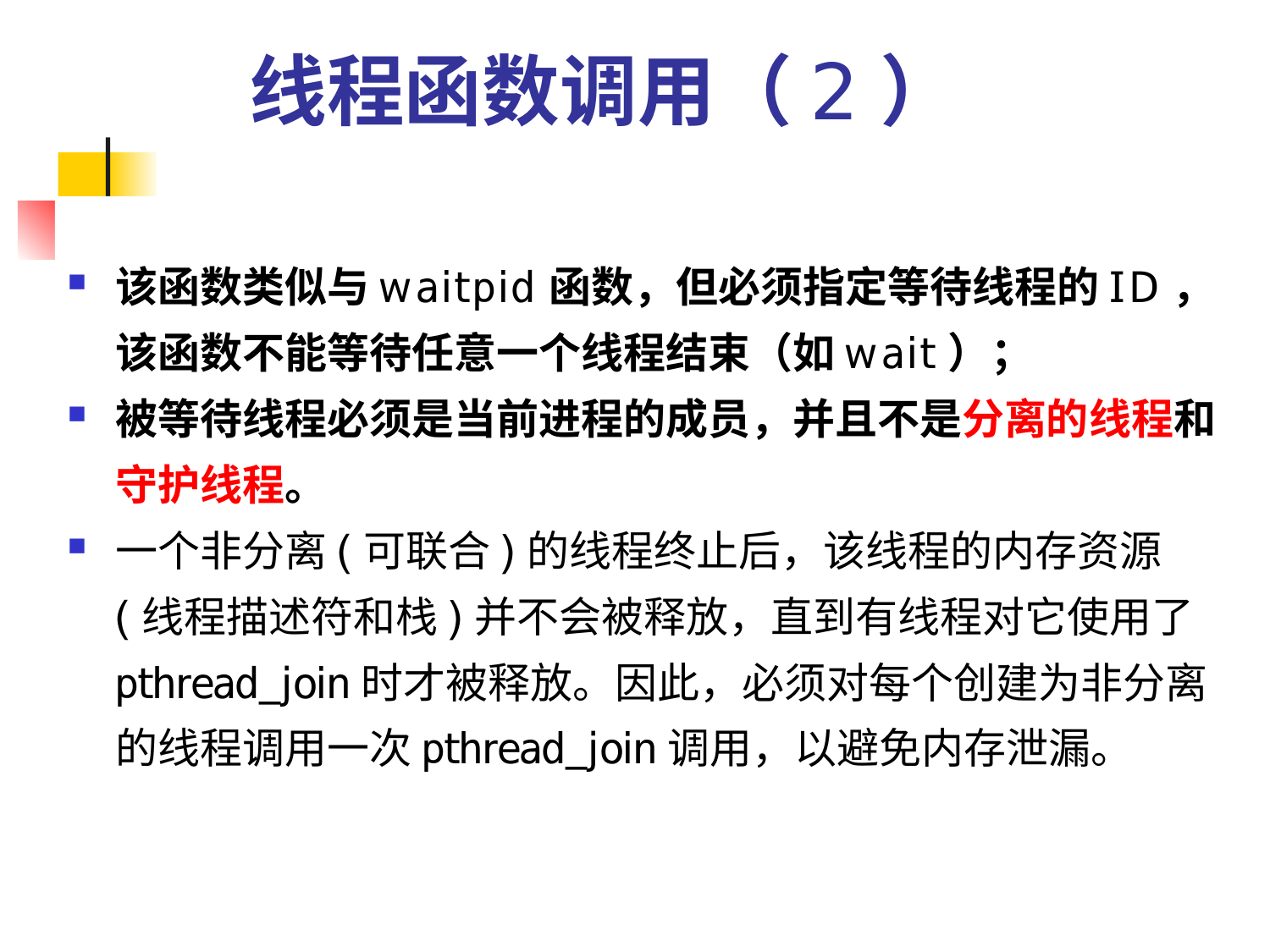

# 线程函数调用（2）

该函数类似与waitpid函数，但必须指定等待线程的ID，该函数不能等待任意一个线程结束（如wait）；
被等待线程必须是当前进程的成员，并且不是分离的线程和守护线程。
一个非分离(可联合)的线程终止后，该线程的内存资源(线程描述符和栈)并不会被释放，直到有线程对它使用了pthread_join时才被释放。因此，必须对每个创建为非分离的线程调用一次pthread_join调用，以避免内存泄漏。